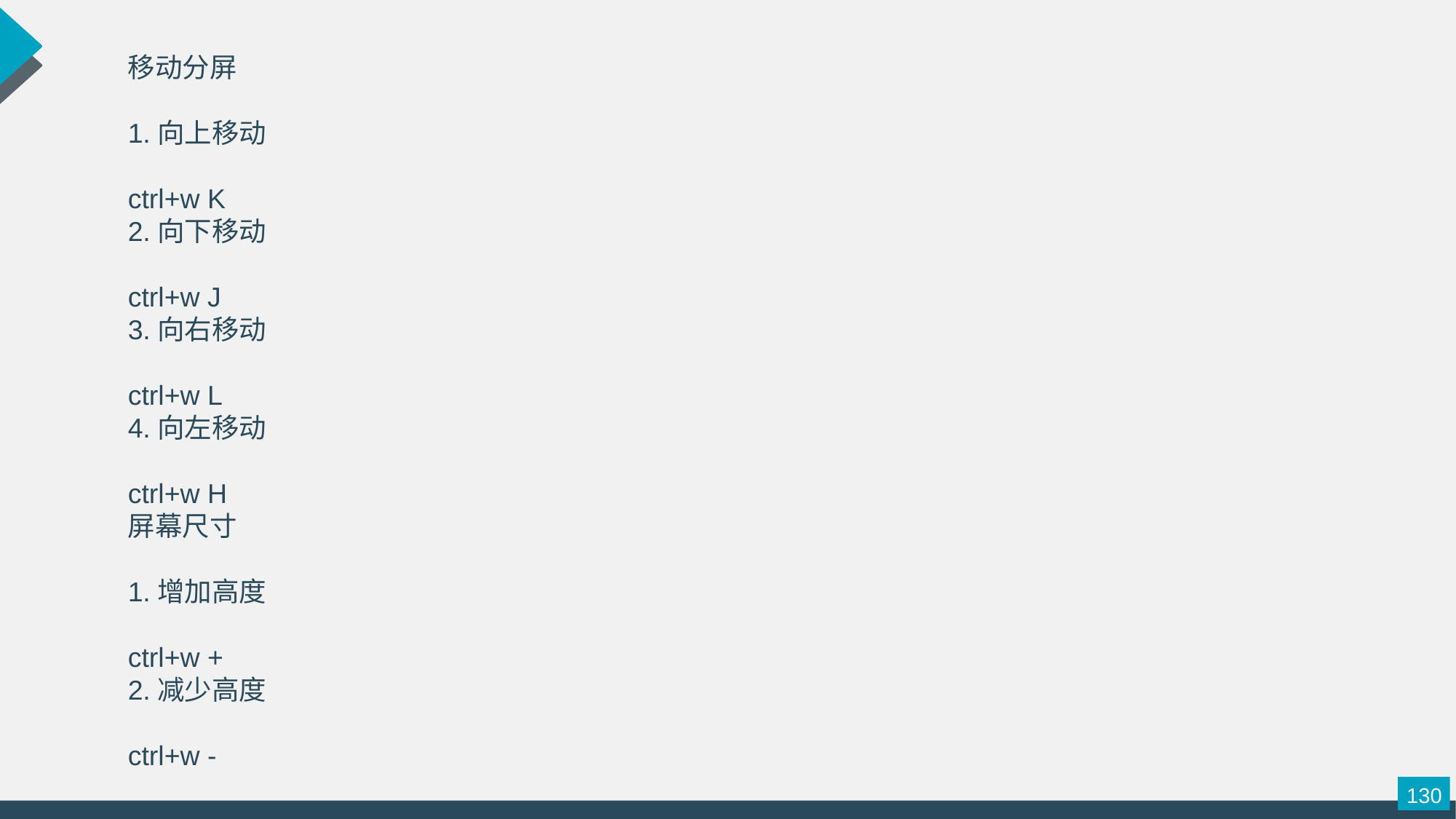

移动分屏

1.向上移动

ctrl+w K
2.向下移动

ctrl+w J
3.向右移动

ctrl+w L
4.向左移动

ctrl+w H
屏幕尺寸

1.增加高度

ctrl+w +
2.减少高度

ctrl+w -